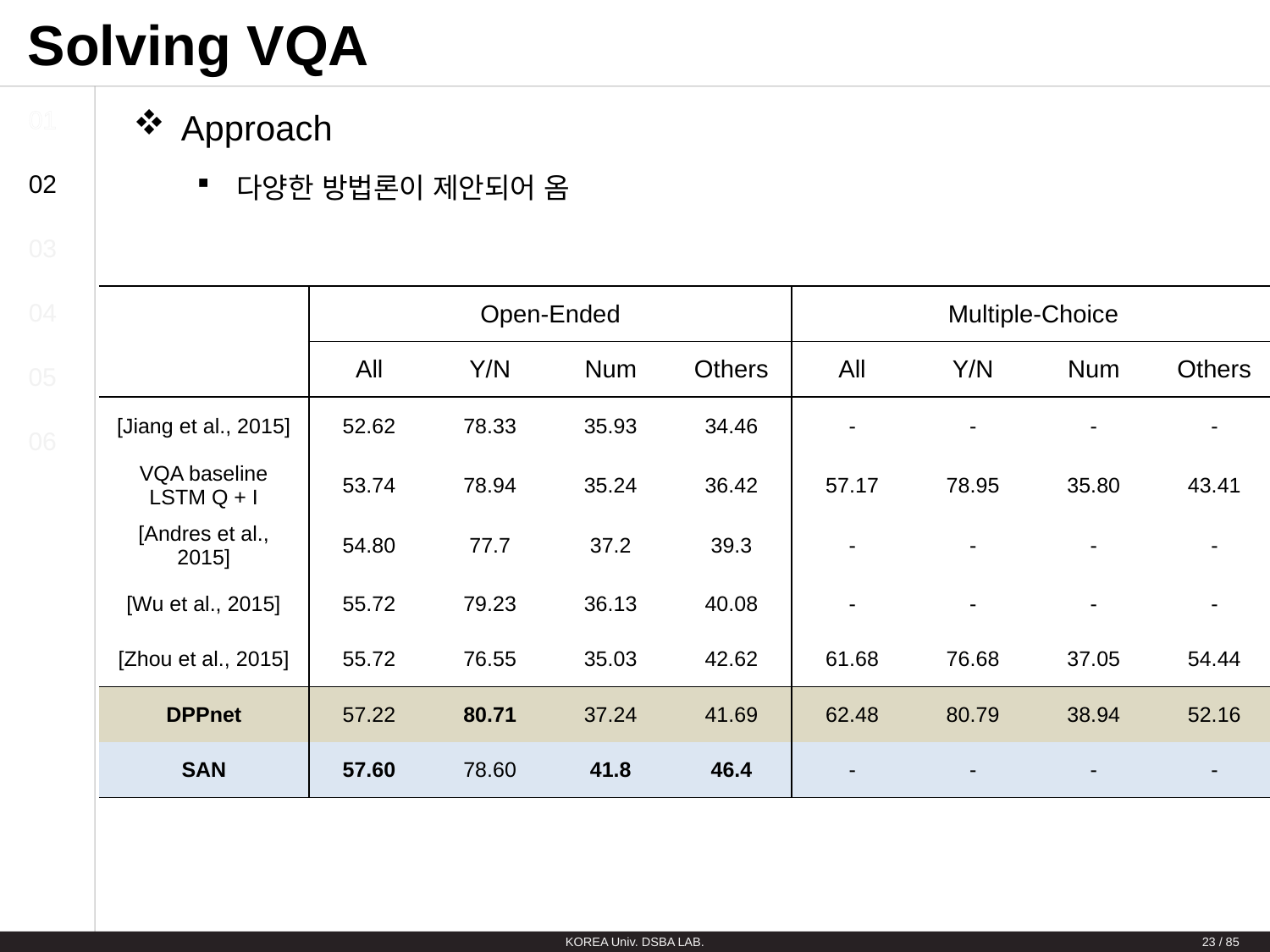

# Solving VQA
01
Approach
다양한 방법론이 제안되어 옴
02
03
|  | Open-Ended |  |  |  | Multiple-Choice |  |  |  |
| --- | --- | --- | --- | --- | --- | --- | --- | --- |
|  | All | Y/N | Num | Others | All | Y/N | Num | Others |
| [Jiang et al., 2015] | 52.62 | 78.33 | 35.93 | 34.46 | - | - | - | - |
| VQA baseline LSTM Q + I | 53.74 | 78.94 | 35.24 | 36.42 | 57.17 | 78.95 | 35.80 | 43.41 |
| [Andres et al., 2015] | 54.80 | 77.7 | 37.2 | 39.3 | - | - | - | - |
| [Wu et al., 2015] | 55.72 | 79.23 | 36.13 | 40.08 | - | - | - | - |
| [Zhou et al., 2015] | 55.72 | 76.55 | 35.03 | 42.62 | 61.68 | 76.68 | 37.05 | 54.44 |
| DPPnet | 57.22 | 80.71 | 37.24 | 41.69 | 62.48 | 80.79 | 38.94 | 52.16 |
| SAN | 57.60 | 78.60 | 41.8 | 46.4 | - | - | - | - |
04
05
06